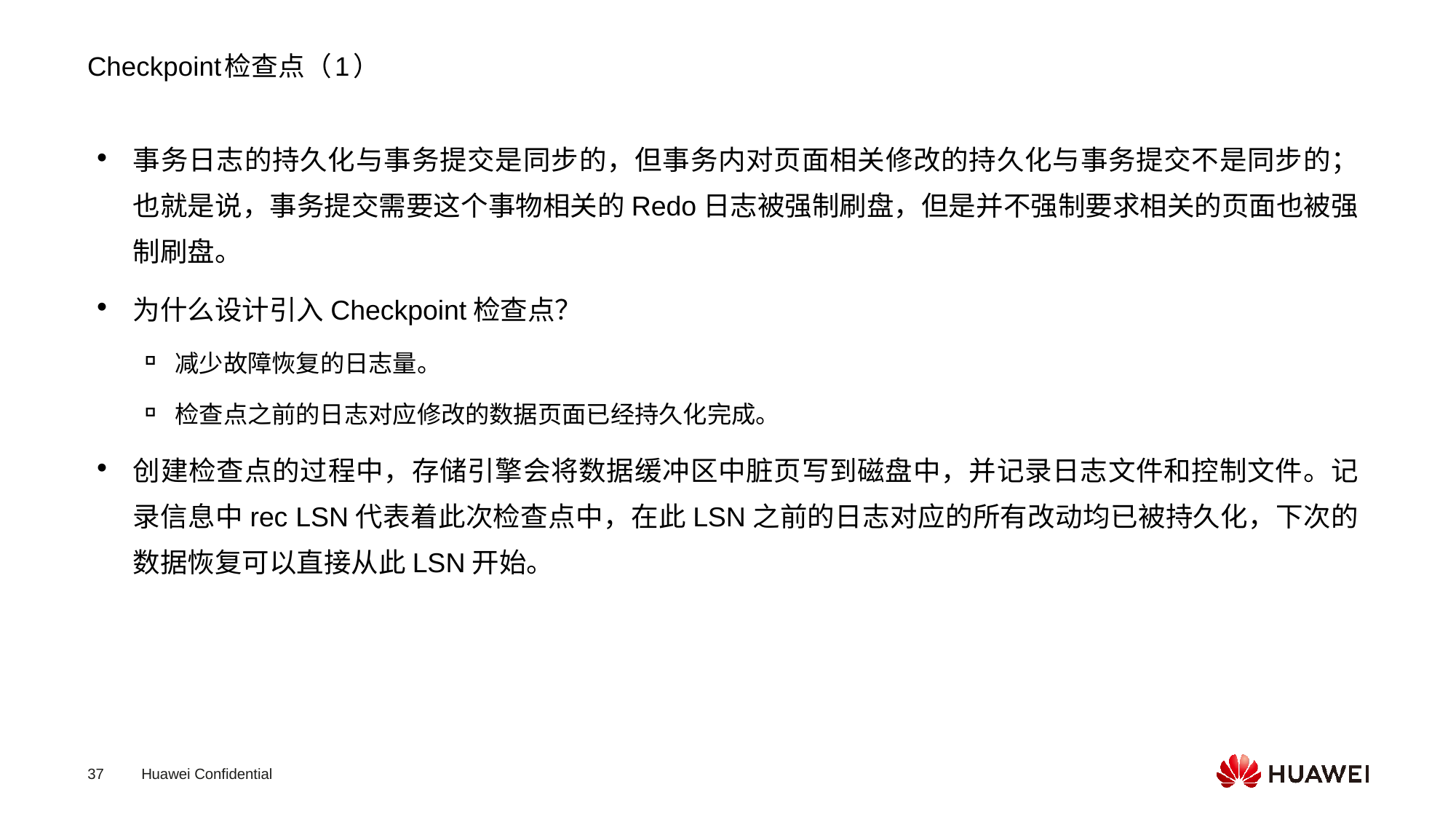

# Checkpoint检查点（1）
事务日志的持久化与事务提交是同步的，但事务内对页面相关修改的持久化与事务提交不是同步的；也就是说，事务提交需要这个事物相关的Redo日志被强制刷盘，但是并不强制要求相关的页面也被强制刷盘。
为什么设计引入Checkpoint检查点？
减少故障恢复的日志量。
检查点之前的日志对应修改的数据页面已经持久化完成。
创建检查点的过程中，存储引擎会将数据缓冲区中脏页写到磁盘中，并记录日志文件和控制文件。记录信息中rec LSN代表着此次检查点中，在此LSN之前的日志对应的所有改动均已被持久化，下次的数据恢复可以直接从此LSN开始。